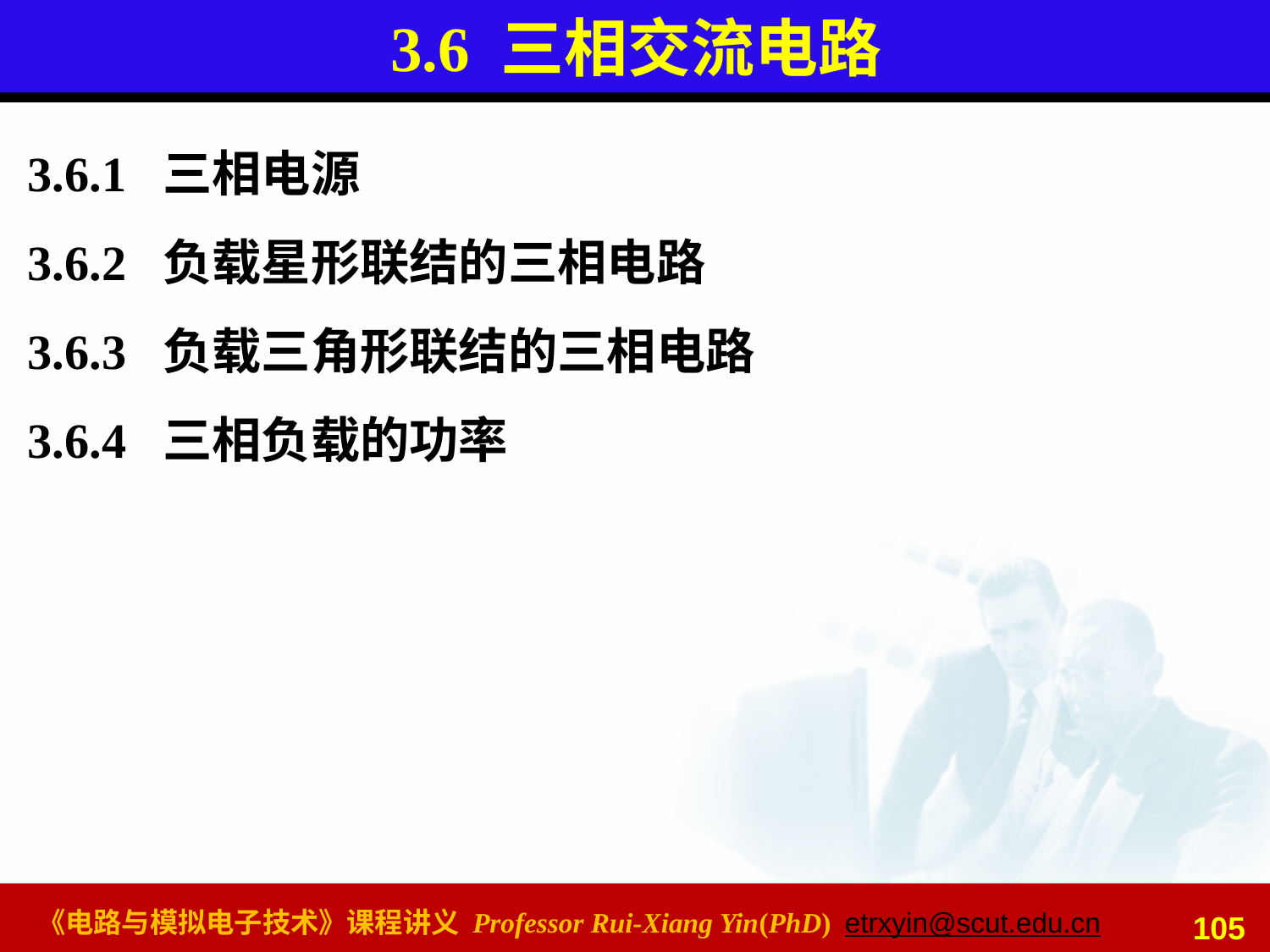

# 3.6 三相交流电路
3.6.1  三相电源
3.6.2  负载星形联结的三相电路
3.6.3  负载三角形联结的三相电路
3.6.4  三相负载的功率
105